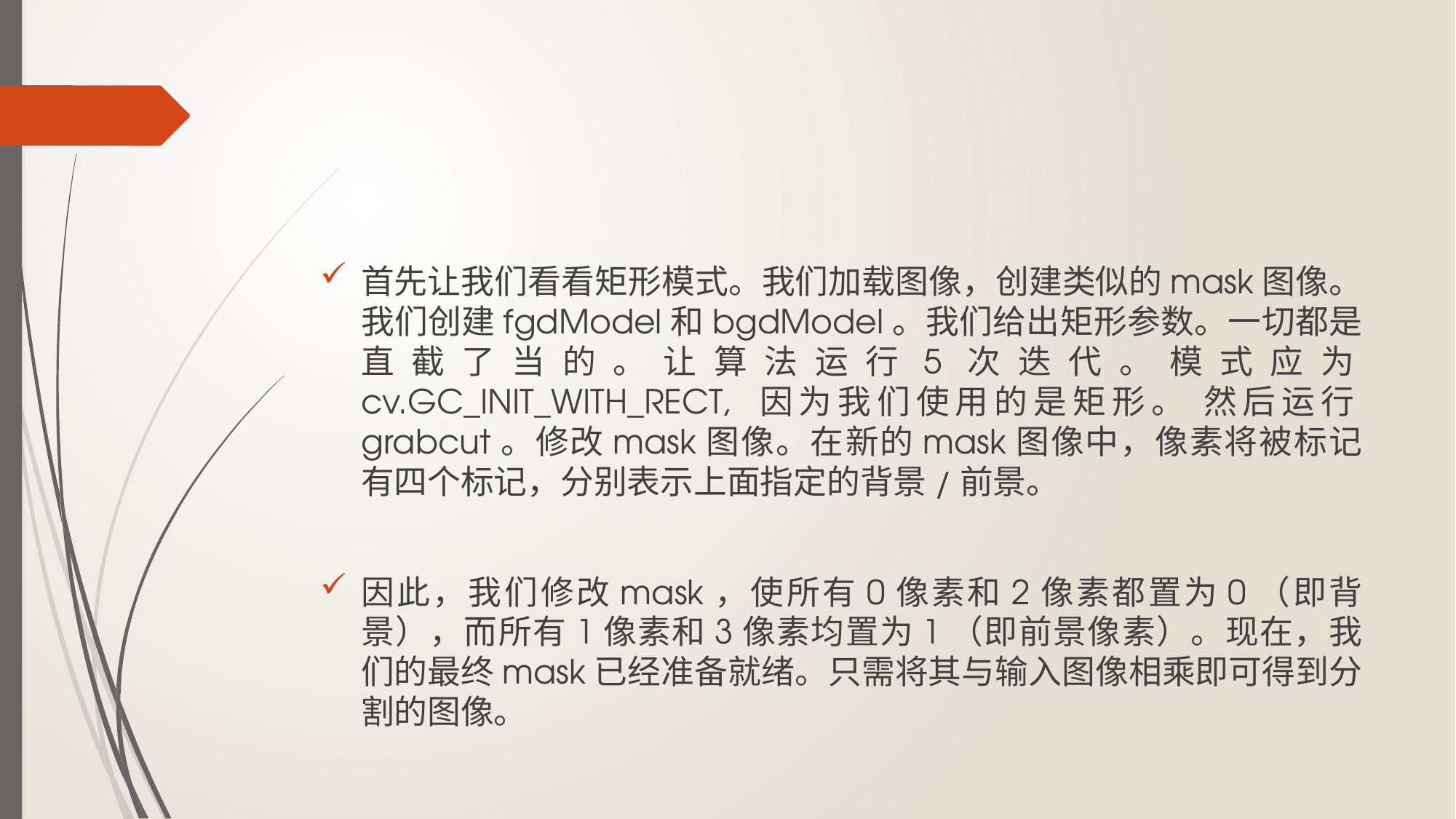

#
首先让我们看看矩形模式。我们加载图像，创建类似的mask图像。 我们创建fgdModel和bgdModel。我们给出矩形参数。一切都是直截了当的。让算法运行5次迭代。模式应为cv.GC_INIT_WITH_RECT, 因为我们使用的是矩形。 然后运行grabcut。修改mask图像。在新的mask图像中，像素将被标记有四个标记，分别表示上面指定的背景/前景。

因此，我们修改mask，使所有0像素和2像素都置为0（即背景），而所有1像素和3像素均置为1（即前景像素）。现在，我们的最终mask已经准备就绪。只需将其与输入图像相乘即可得到分割的图像。